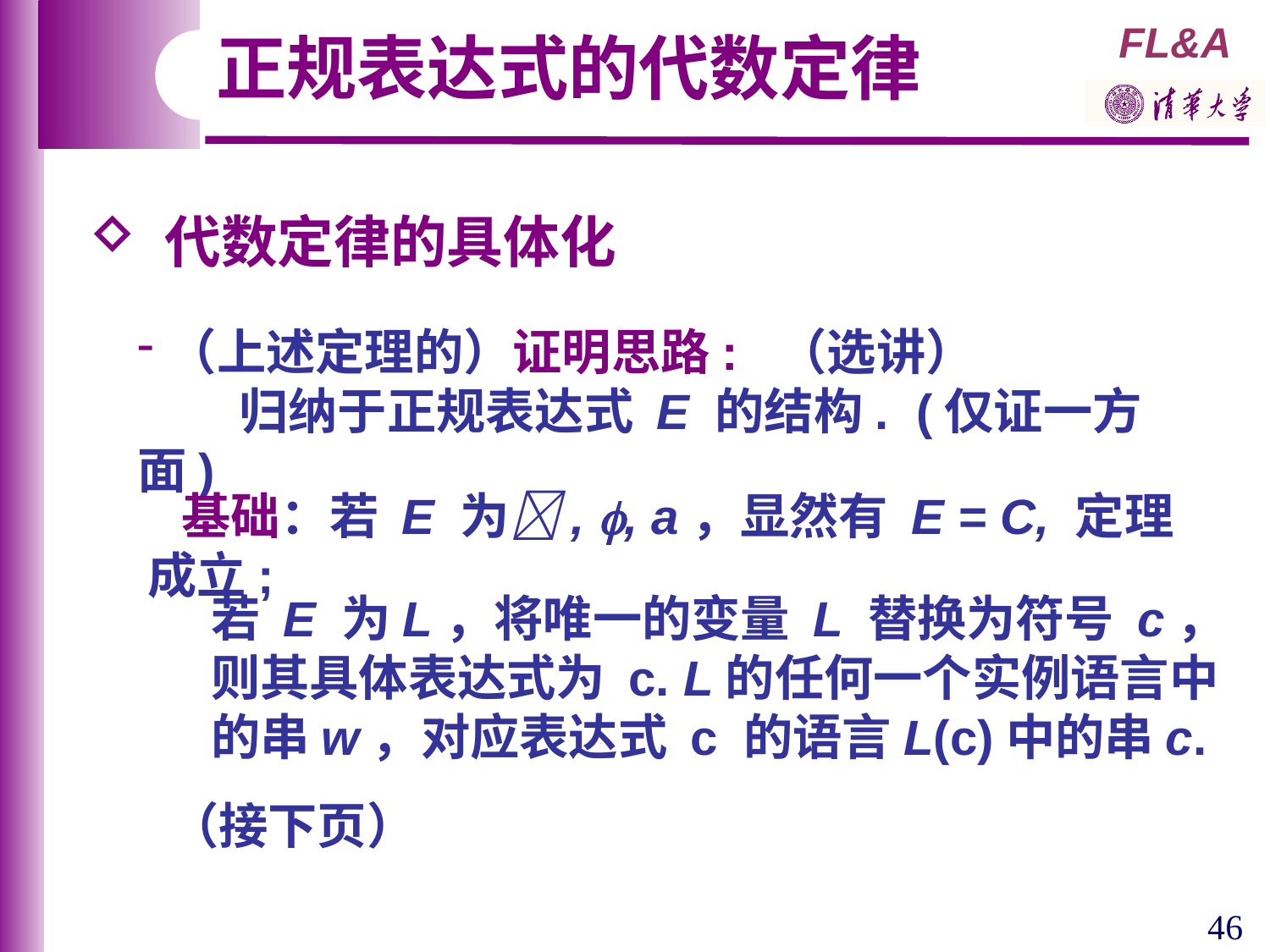

正规表达式的代数定律
 代数定律的具体化
（上述定理的）证明思路:  （选讲）
        归纳于正规表达式 E 的结构.  (仅证一方面)
  基础：若 E 为ε, φ, a，显然有 E = C, 定理成立;
若 E 为L，将唯一的变量 L 替换为符号 c，则其具体表达式为 c. L的任何一个实例语言中的串w，对应表达式 c 的语言L(c)中的串c.
（接下页）
46